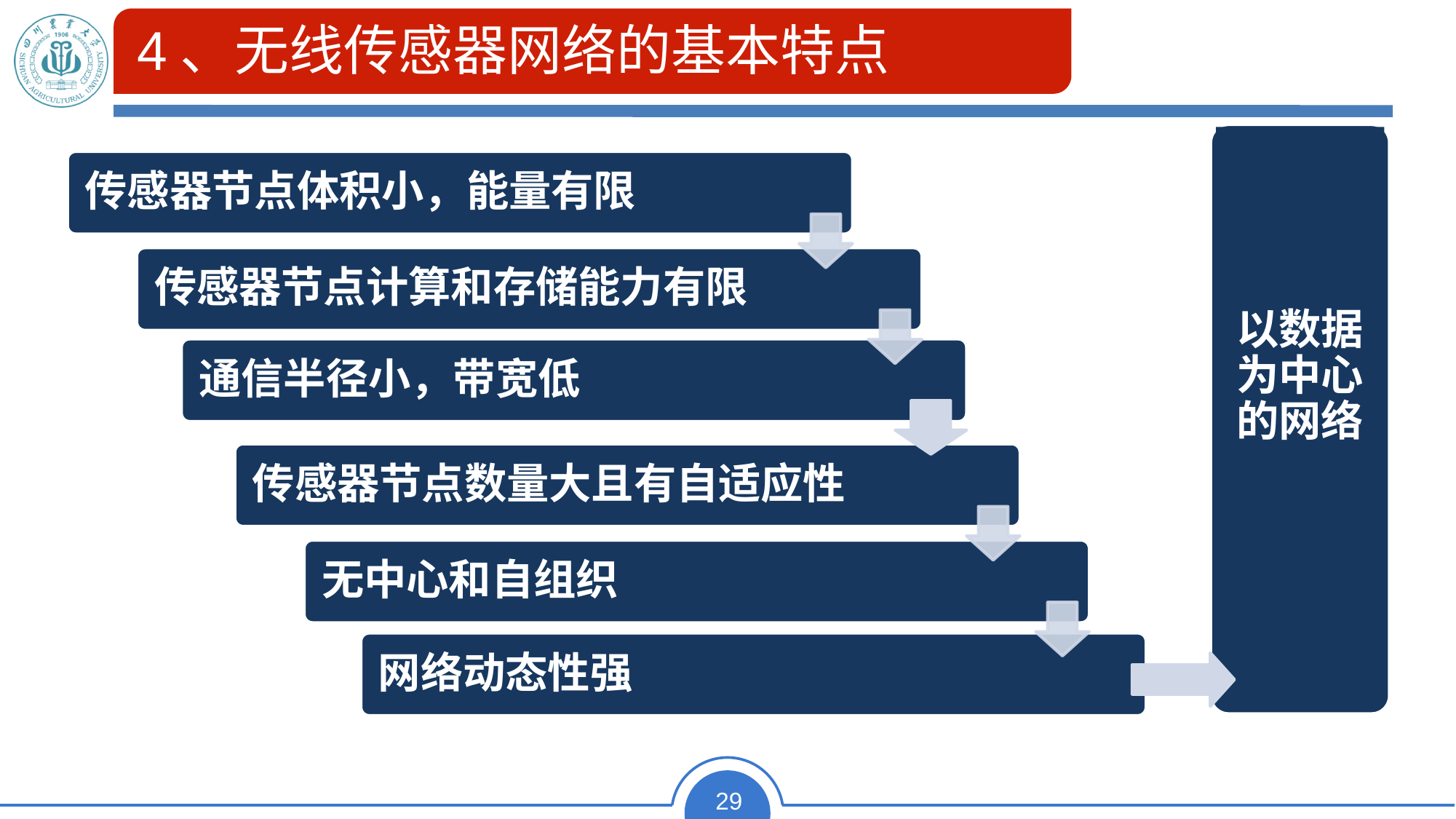

# 4、无线传感器网络的基本特点
传感器节点体积小，能量有限
传感器节点计算和存储能力有限
通信半径小，带宽低

以数据为中心的网络

传感器节点数量大且有自适应性
无中心和自组织
网络动态性强